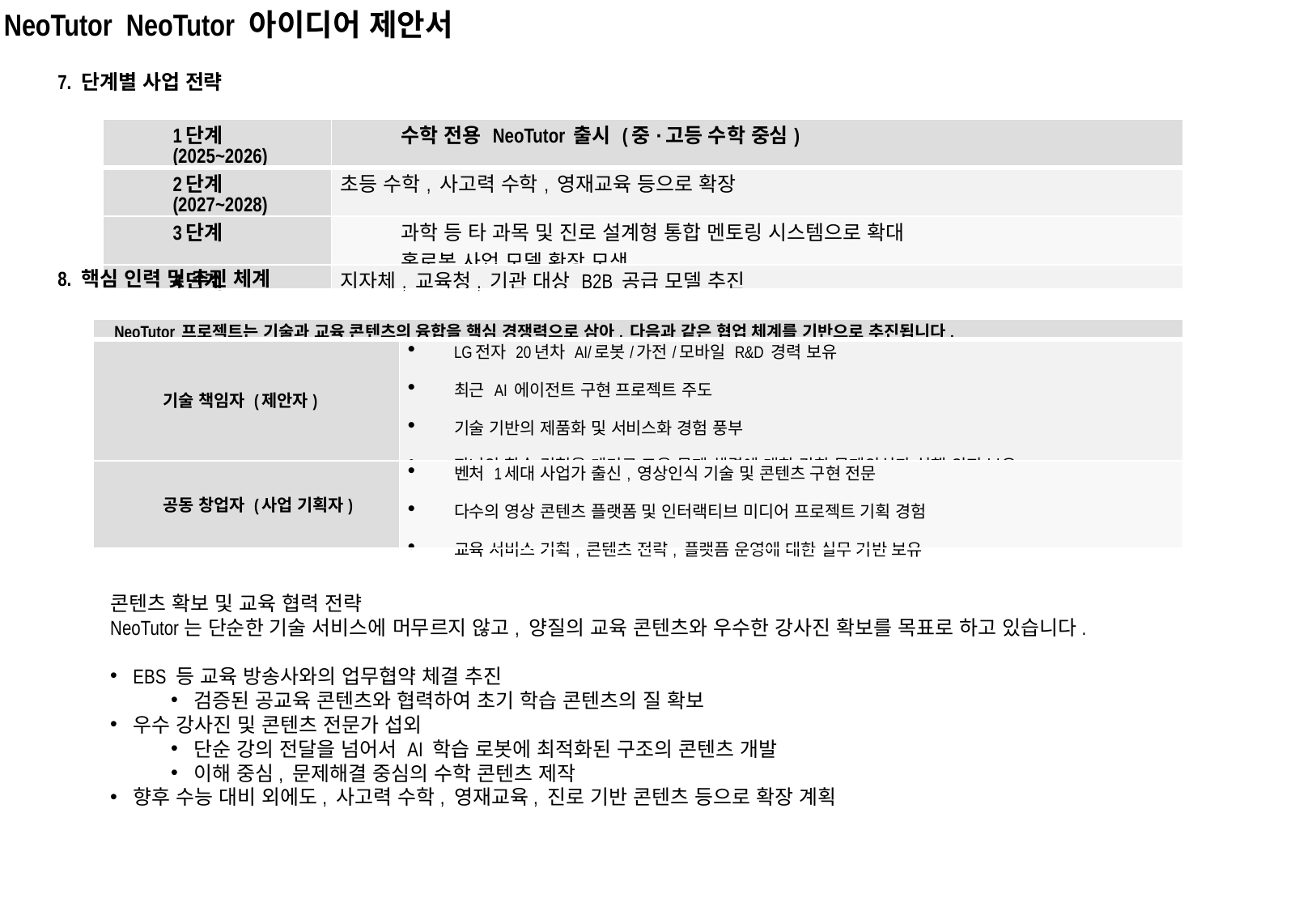

NeoTutor  NeoTutor 아이디어 제안서

7. 단계별 사업 전략
| 1단계(2025~2026) | 수학 전용 NeoTutor 출시 (중·고등 수학 중심) |
| --- | --- |
| 2단계 (2027~2028) | 초등 수학, 사고력 수학, 영재교육 등으로 확장 |
| 3단계 | 과학 등 타 과목 및 진로 설계형 통합 멘토링 시스템으로 확대 홈로봇 사업 모델 확장 모색 |
| 4단계 | 지자체, 교육청, 기관 대상 B2B 공급 모델 추진 |
8. 핵심 인력 및 추진 체계
| NeoTutor 프로젝트는 기술과 교육 콘텐츠의 융합을 핵심 경쟁력으로 삼아, 다음과 같은 협업 체계를 기반으로 추진됩니다. |  |
| --- | --- |
| 기술 책임자 (제안자) | LG전자 20년차 AI/로봇/가전/모바일 R&D 경력 보유 최근 AI 에이전트 구현 프로젝트 주도 기술 기반의 제품화 및 서비스화 경험 풍부 자녀의 학습 경험을 계기로 교육 문제 해결에 대한 강한 문제의식과 실행 의지 보유 |
| 공동 창업자 (사업 기획자) | 벤처 1세대 사업가 출신, 영상인식 기술 및 콘텐츠 구현 전문 다수의 영상 콘텐츠 플랫폼 및 인터랙티브 미디어 프로젝트 기획 경험 교육 서비스 기획, 콘텐츠 전략, 플랫폼 운영에 대한 실무 기반 보유 |

콘텐츠 확보 및 교육 협력 전략
NeoTutor는 단순한 기술 서비스에 머무르지 않고, 양질의 교육 콘텐츠와 우수한 강사진 확보를 목표로 하고 있습니다.

EBS 등 교육 방송사와의 업무협약 체결 추진
검증된 공교육 콘텐츠와 협력하여 초기 학습 콘텐츠의 질 확보
우수 강사진 및 콘텐츠 전문가 섭외
단순 강의 전달을 넘어서 AI 학습 로봇에 최적화된 구조의 콘텐츠 개발
이해 중심, 문제해결 중심의 수학 콘텐츠 제작
향후 수능 대비 외에도, 사고력 수학, 영재교육, 진로 기반 콘텐츠 등으로 확장 계획